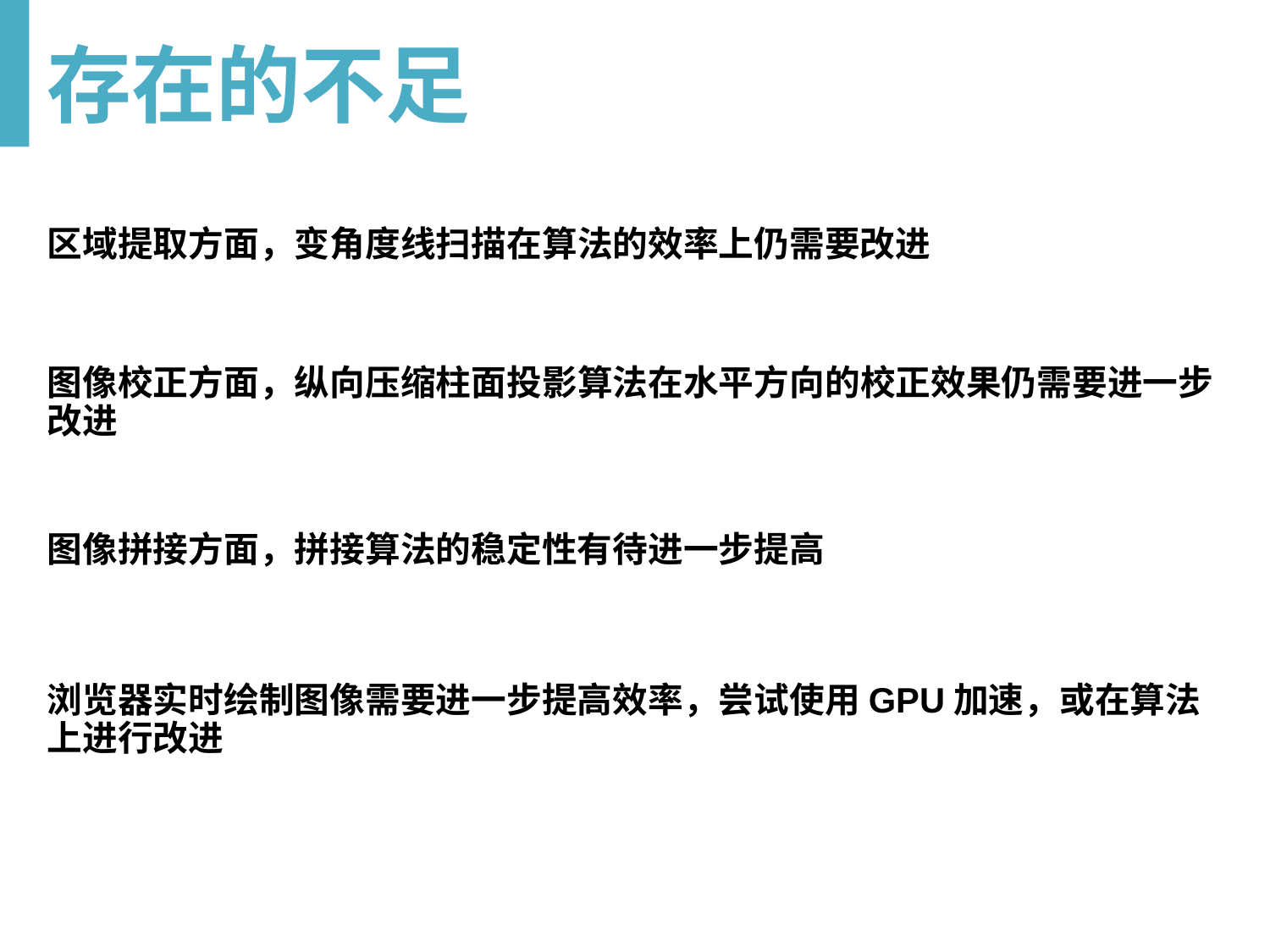

# 存在的不足
区域提取方面，变角度线扫描在算法的效率上仍需要改进
图像校正方面，纵向压缩柱面投影算法在水平方向的校正效果仍需要进一步改进
图像拼接方面，拼接算法的稳定性有待进一步提高
浏览器实时绘制图像需要进一步提高效率，尝试使用GPU加速，或在算法上进行改进